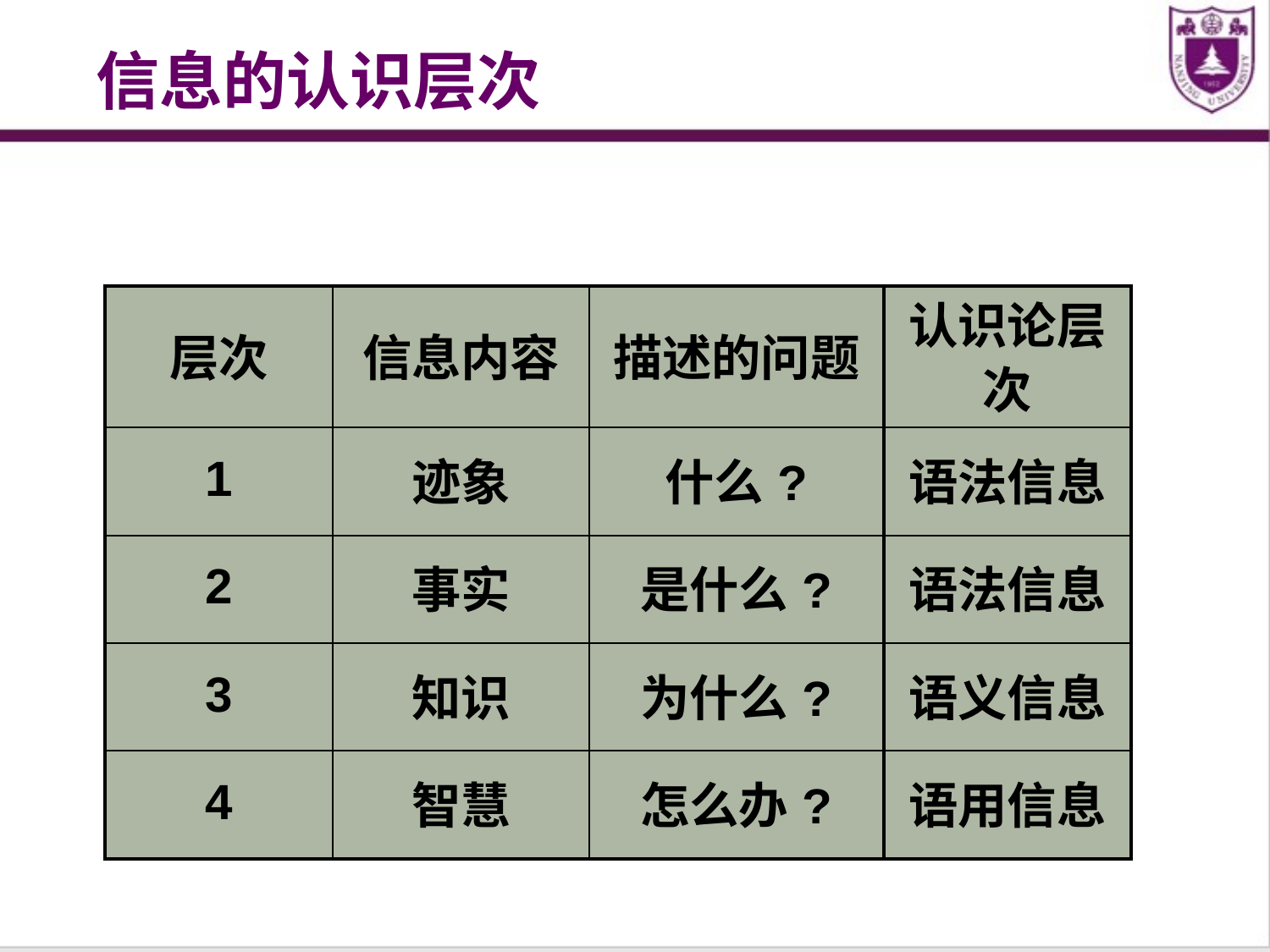

信息的认识层次
| 层次 | 信息内容 | 描述的问题 | 认识论层次 |
| --- | --- | --- | --- |
| 1 | 迹象 | 什么? | 语法信息 |
| 2 | 事实 | 是什么? | 语法信息 |
| 3 | 知识 | 为什么? | 语义信息 |
| 4 | 智慧 | 怎么办? | 语用信息 |